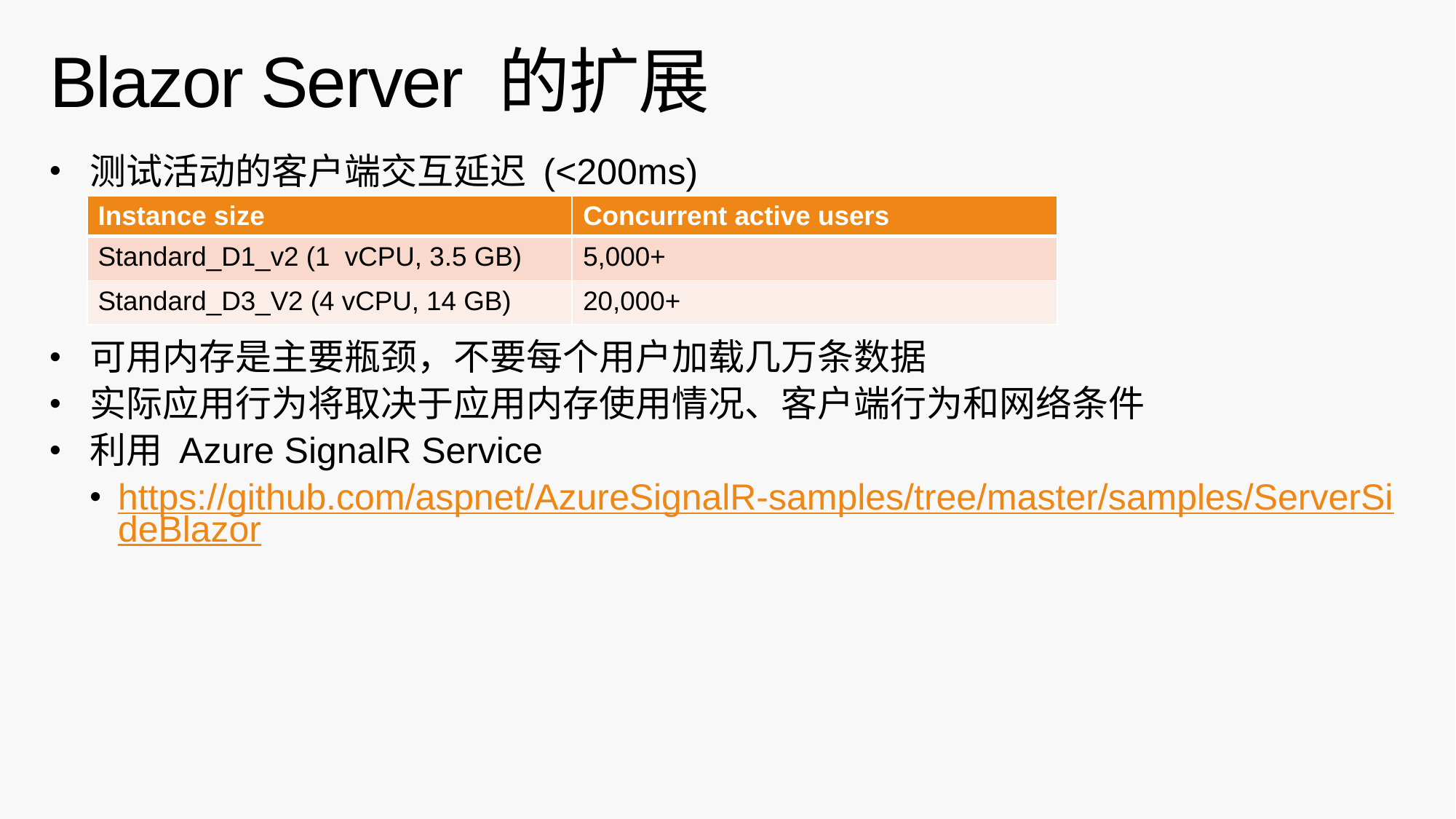

# Blazor Server 的扩展
测试活动的客户端交互延迟 (<200ms)

可用内存是主要瓶颈，不要每个用户加载几万条数据
实际应用行为将取决于应用内存使用情况、客户端行为和网络条件
利用 Azure SignalR Service
https://github.com/aspnet/AzureSignalR-samples/tree/master/samples/ServerSideBlazor

| Instance size | Concurrent active users |
| --- | --- |
| Standard\_D1\_v2 (1 vCPU, 3.5 GB) | 5,000+ |
| Standard\_D3\_V2 (4 vCPU, 14 GB) | 20,000+ |